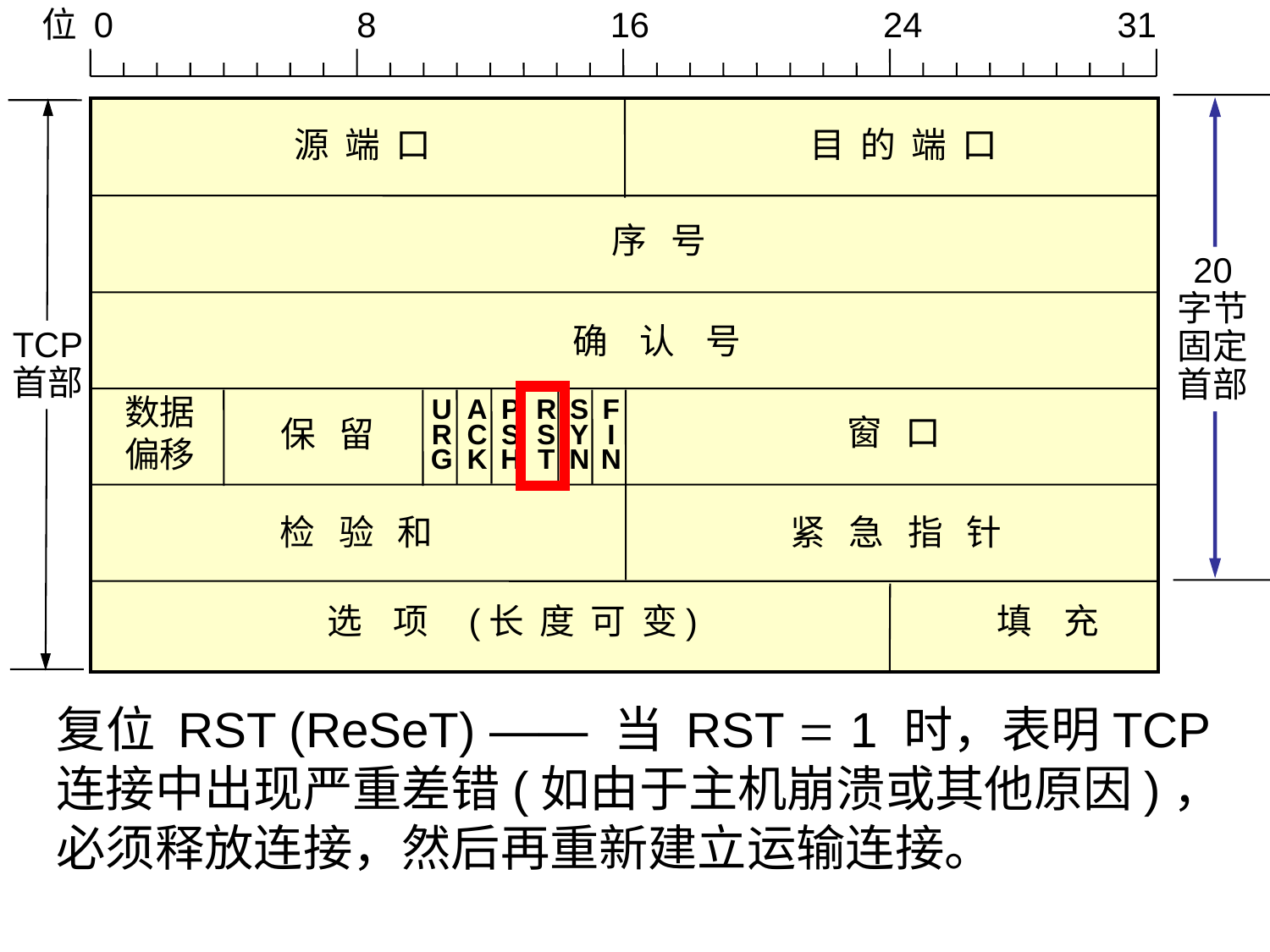

位 0                         8                        16                        24                    31

源  端  口
目  的  端  口

序   号
20
字节
固定
首部

确    认    号
TCP
首部
数据
偏移

U
R
G
A
C
K
P
S
H
R
S
T
S
Y
N
F
I
N
窗   口
保   留

检   验   和
紧   急   指   针

选    项    (长  度  可  变)
填    充

复位 RST (ReSeT) —— 当 RST = 1 时，表明TCP连接中出现严重差错(如由于主机崩溃或其他原因)，必须释放连接，然后再重新建立运输连接。